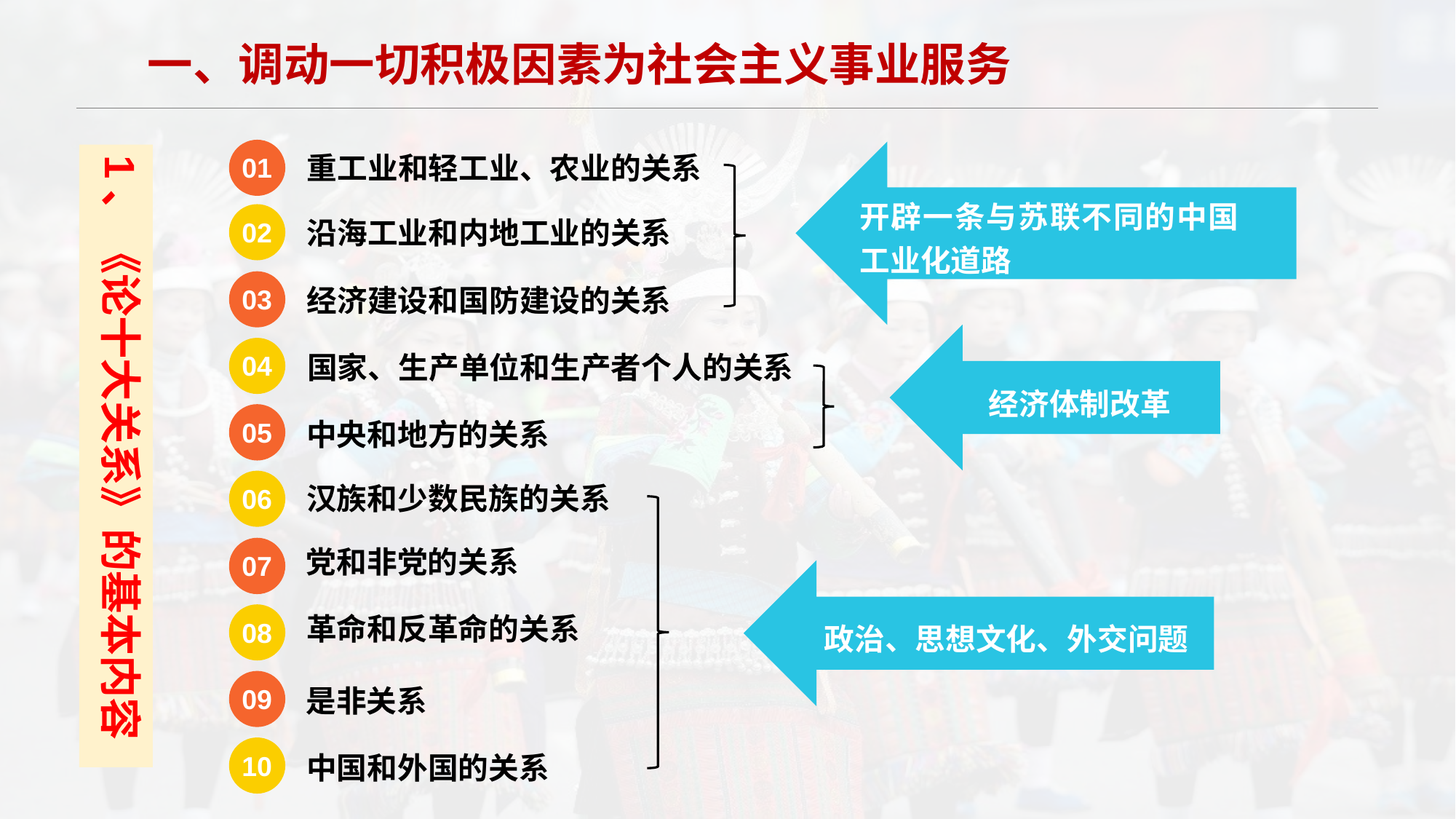

一、调动一切积极因素为社会主义事业服务

01

02

03

04

05

06

07

08

09

10

重工业和轻工业、农业的关系
1、《论十大关系》的基本内容

开辟一条与苏联不同的中国工业化道路
沿海工业和内地工业的关系
经济建设和国防建设的关系

国家、生产单位和生产者个人的关系

经济体制改革
中央和地方的关系
汉族和少数民族的关系

党和非党的关系

革命和反革命的关系
政治、思想文化、外交问题
是非关系
中国和外国的关系